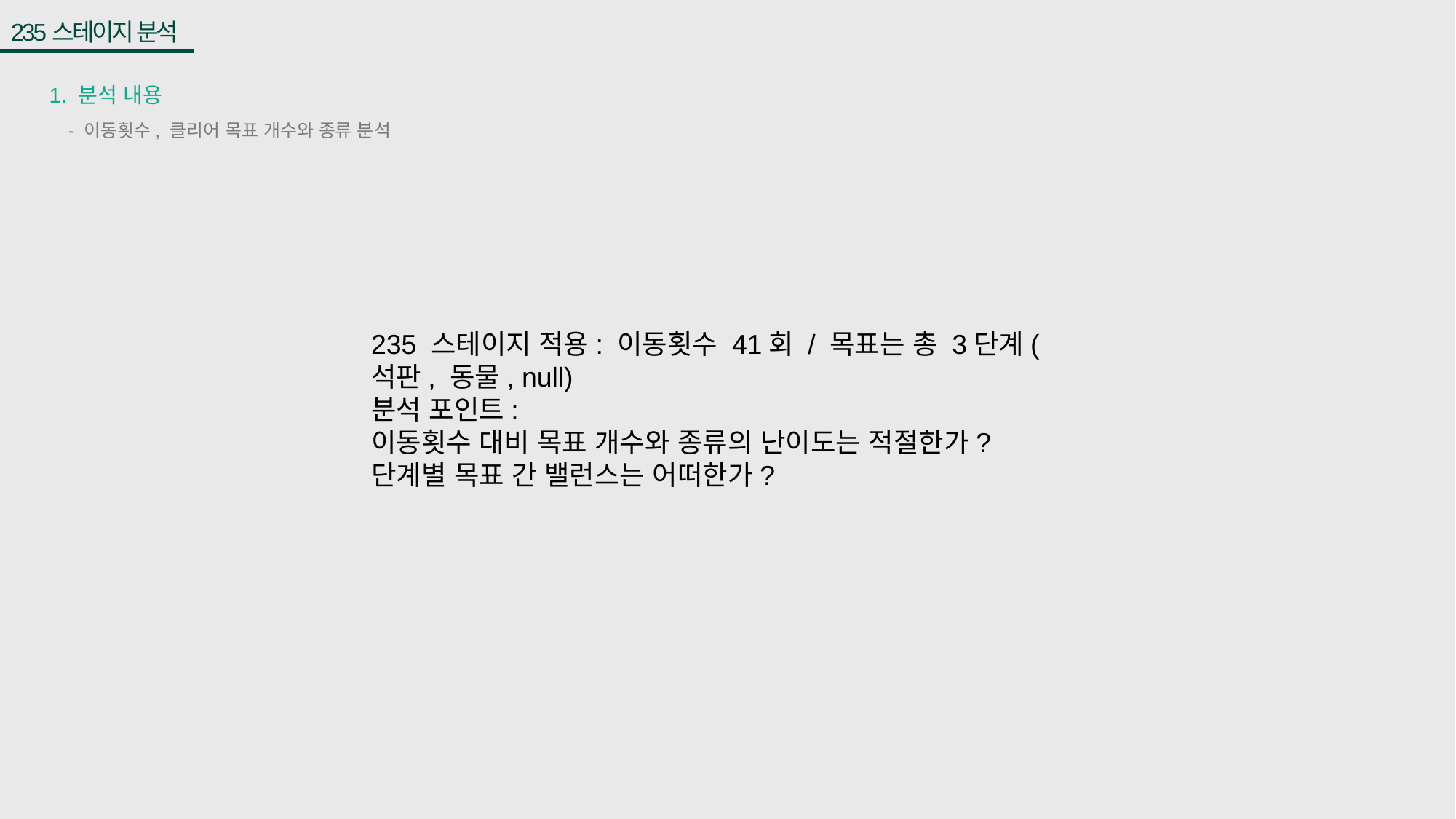

235스테이지 분석
1. 분석 내용
- 이동횟수, 클리어 목표 개수와 종류 분석
235 스테이지 적용: 이동횟수 41회 / 목표는 총 3단계(석판, 동물, null)
분석 포인트:
이동횟수 대비 목표 개수와 종류의 난이도는 적절한가?
단계별 목표 간 밸런스는 어떠한가?